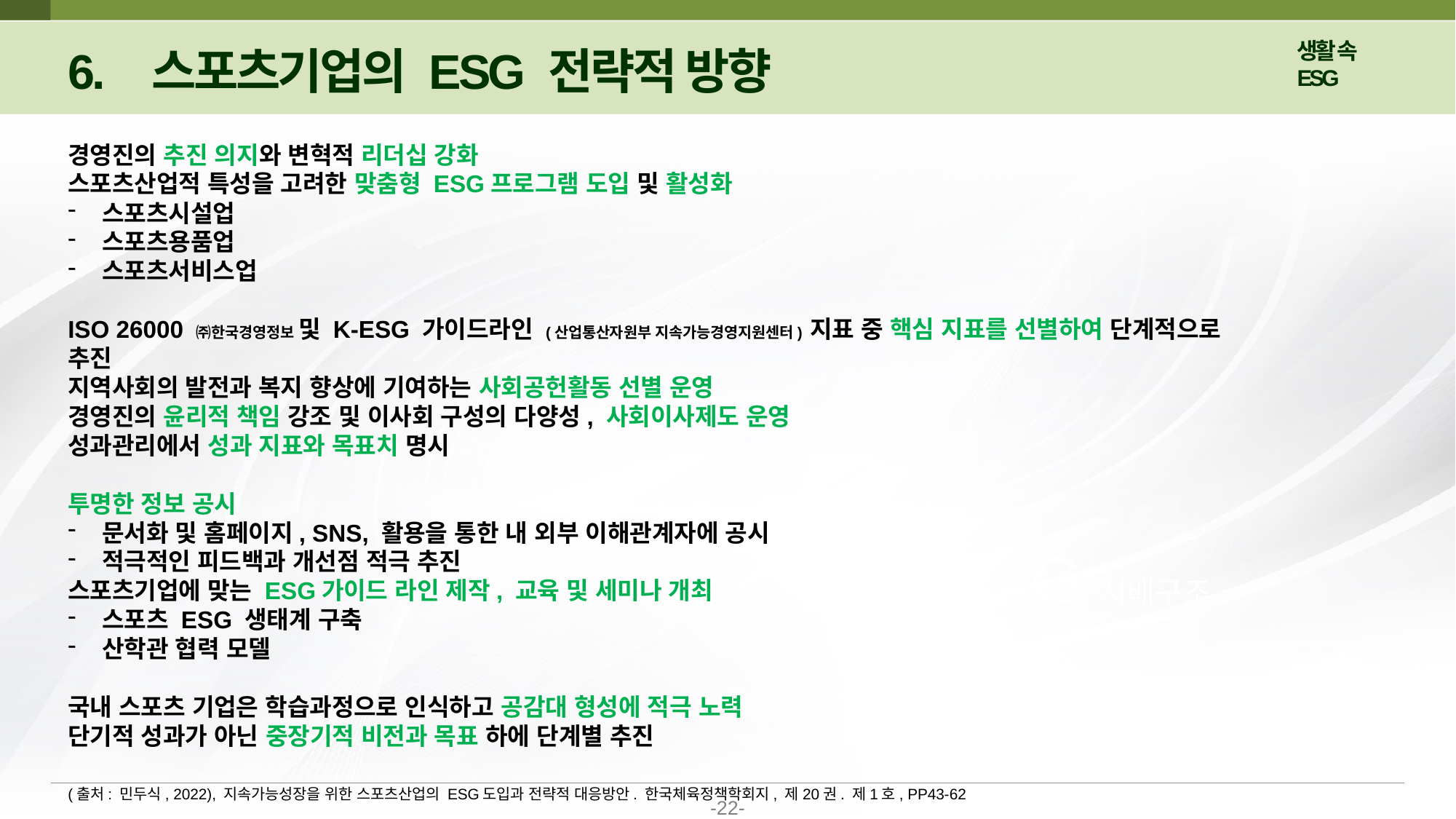

6.   스포츠기업의 ESG 전략적 방향
경영진의 추진 의지와 변혁적 리더십 강화
스포츠산업적 특성을 고려한 맞춤형 ESG프로그램 도입 및 활성화
스포츠시설업
스포츠용품업
스포츠서비스업

ISO 26000 ㈜한국경영정보 및 K-ESG 가이드라인 (산업통산자원부 지속가능경영지원센터) 지표 중 핵심 지표를 선별하여 단계적으로 추진
지역사회의 발전과 복지 향상에 기여하는 사회공헌활동 선별 운영
경영진의 윤리적 책임 강조 및 이사회 구성의 다양성, 사회이사제도 운영
성과관리에서 성과 지표와 목표치 명시

투명한 정보 공시
문서화 및 홈페이지, SNS, 활용을 통한 내 외부 이해관계자에 공시
적극적인 피드백과 개선점 적극 추진
스포츠기업에 맞는 ESG가이드 라인 제작, 교육 및 세미나 개최
스포츠 ESG 생태계 구축
산학관 협력 모델

국내 스포츠 기업은 학습과정으로 인식하고 공감대 형성에 적극 노력
단기적 성과가 아닌 중장기적 비전과 목표 하에 단계별 추진

(출처: 민두식, 2022), 지속가능성장을 위한 스포츠산업의 ESG도입과 전략적 대응방안. 한국체육정책학회지, 제20권. 제1호, PP43-62
G지배구조